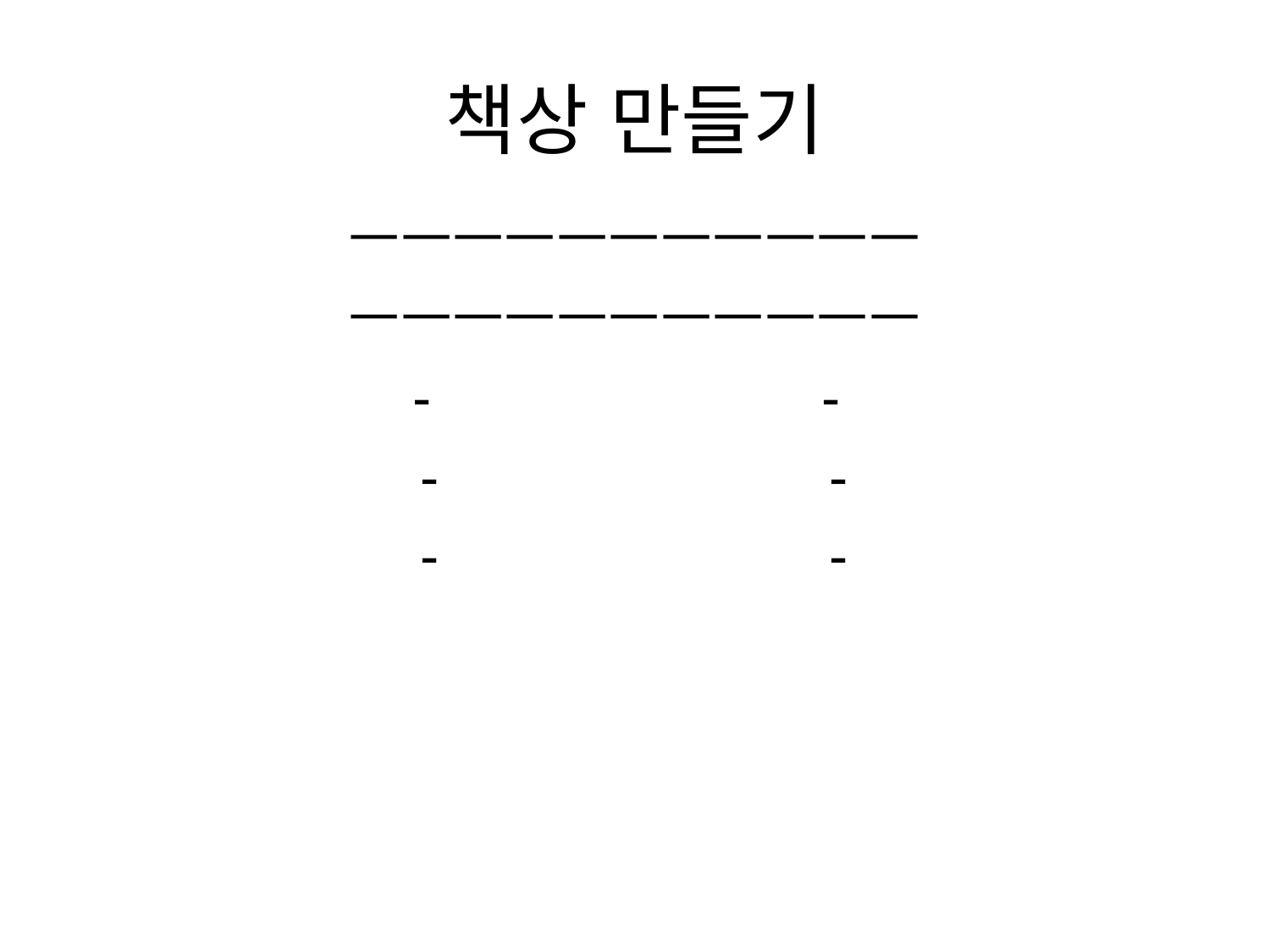

# 책상 만들기
ㅡㅡㅡㅡㅡㅡㅡㅡㅡㅡㅡ
ㅡㅡㅡㅡㅡㅡㅡㅡㅡㅡㅡ
-                         -
-                         -
-                         -